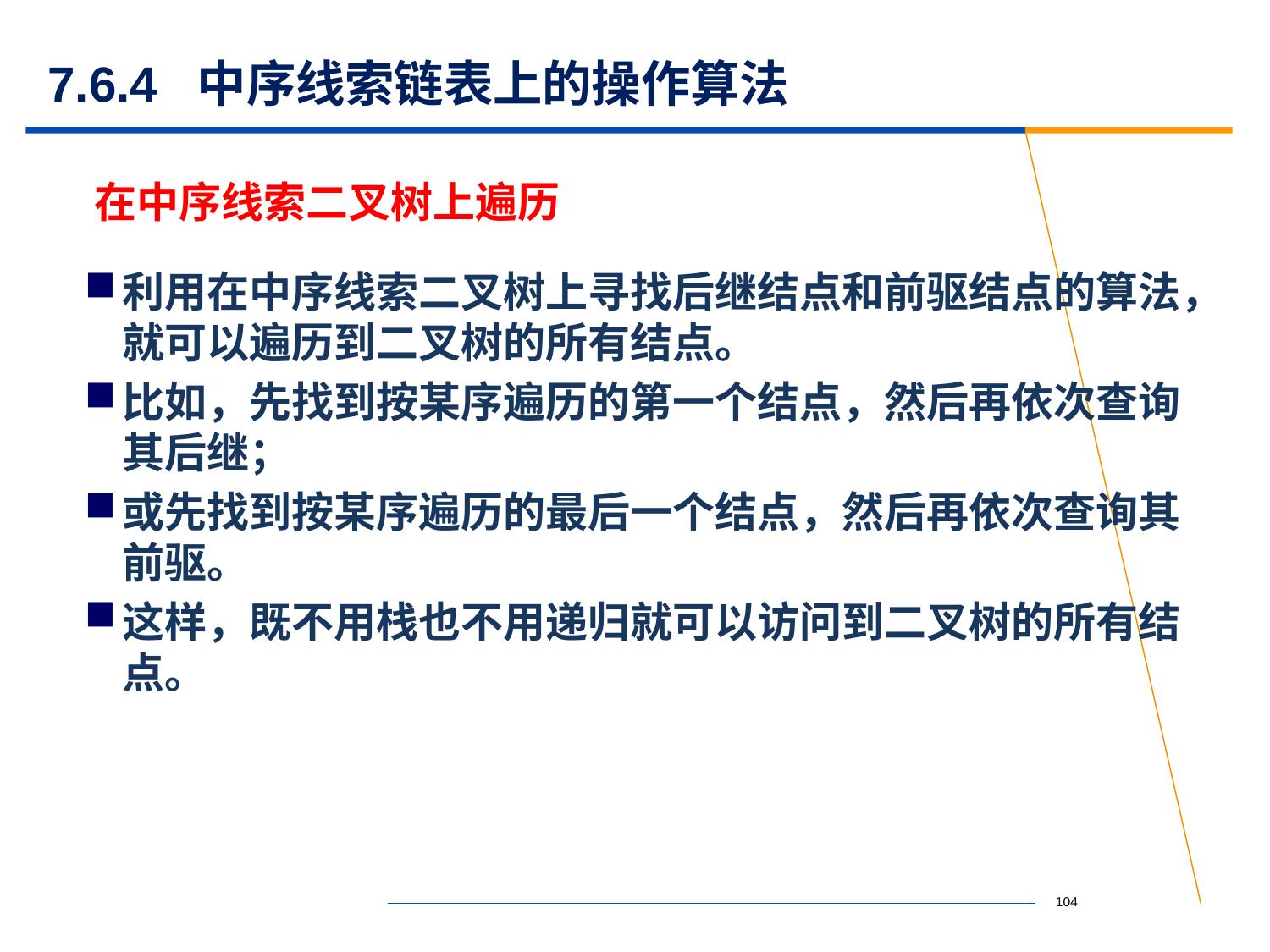

# 7.6.4  中序线索链表上的操作算法
在中序线索二叉树上遍历
利用在中序线索二叉树上寻找后继结点和前驱结点的算法，就可以遍历到二叉树的所有结点。
比如，先找到按某序遍历的第一个结点，然后再依次查询其后继；
或先找到按某序遍历的最后一个结点，然后再依次查询其前驱。
这样，既不用栈也不用递归就可以访问到二叉树的所有结点。